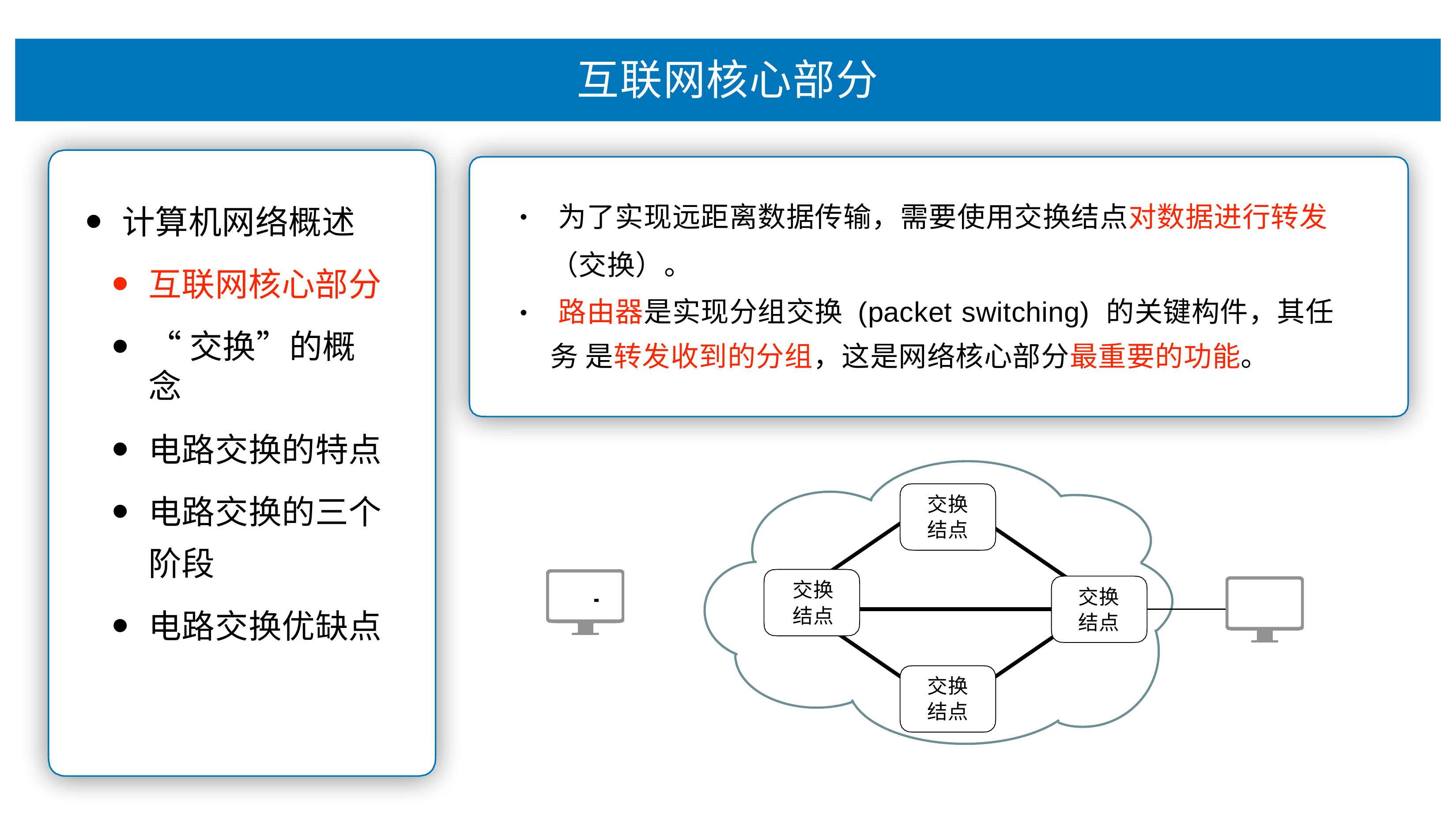

# 互联⽹核⼼部分

为了实现远距离数据传输，需要使⽤交换结点对数据进⾏转发
（交换）。
路由器是实现分组交换 (packet switching) 的关键构件，其任务 是转发收到的分组，这是⽹络核⼼部分最重要的功能。
计算机⽹络概述
互联⽹核⼼部分
“交换”的概念
电路交换的特点
电路交换的三个 阶段
电路交换优缺点
•
•

交换 结点

 		交换
结点

交换
结点

交换 结点